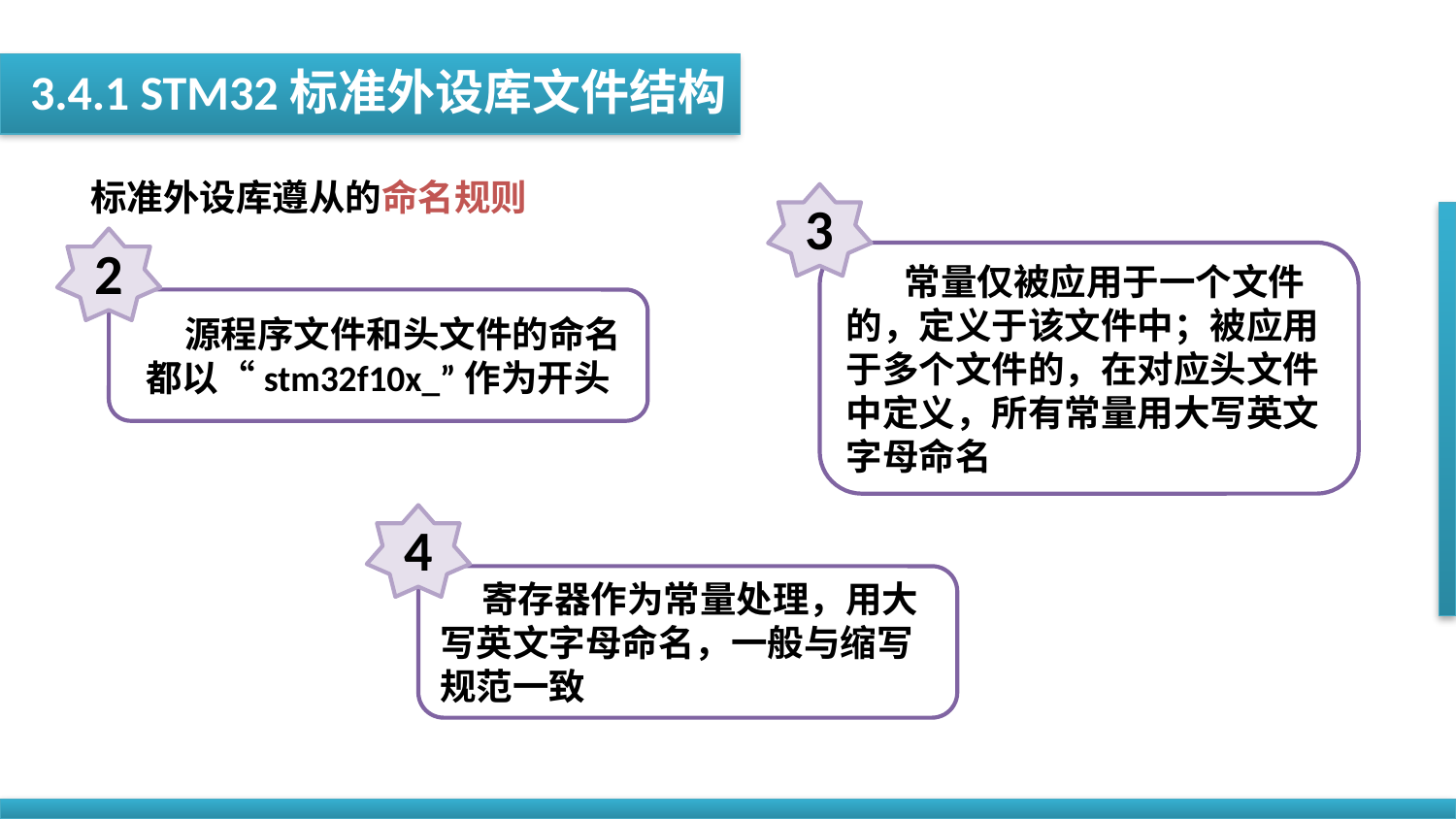

3.4.1 STM32标准外设库文件结构

标准外设库遵从的命名规则
3
2
      常量仅被应用于一个文件的，定义于该文件中；被应用于多个文件的，在对应头文件中定义，所有常量用大写英文字母命名
     源程序文件和头文件的命名都以“stm32f10x_”作为开头
4
    寄存器作为常量处理，用大写英文字母命名，一般与缩写规范一致